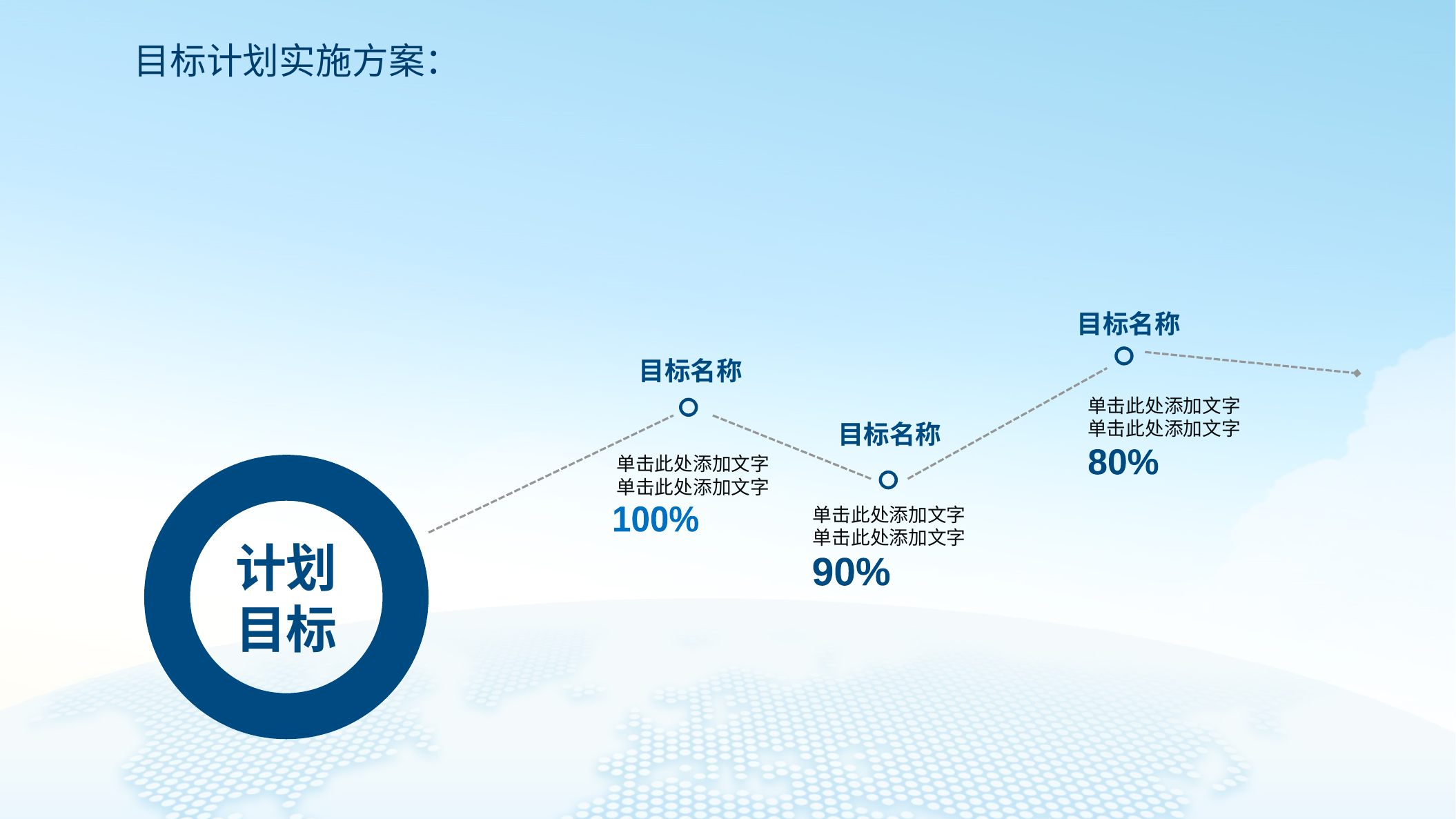

目标计划实施方案：
目标名称
目标名称

单击此处添加文字
单击此处添加文字

目标名称
单击此处添加文字
单击此处添加文字
80%
计划
目标

单击此处添加文字
单击此处添加文字
100%
90%